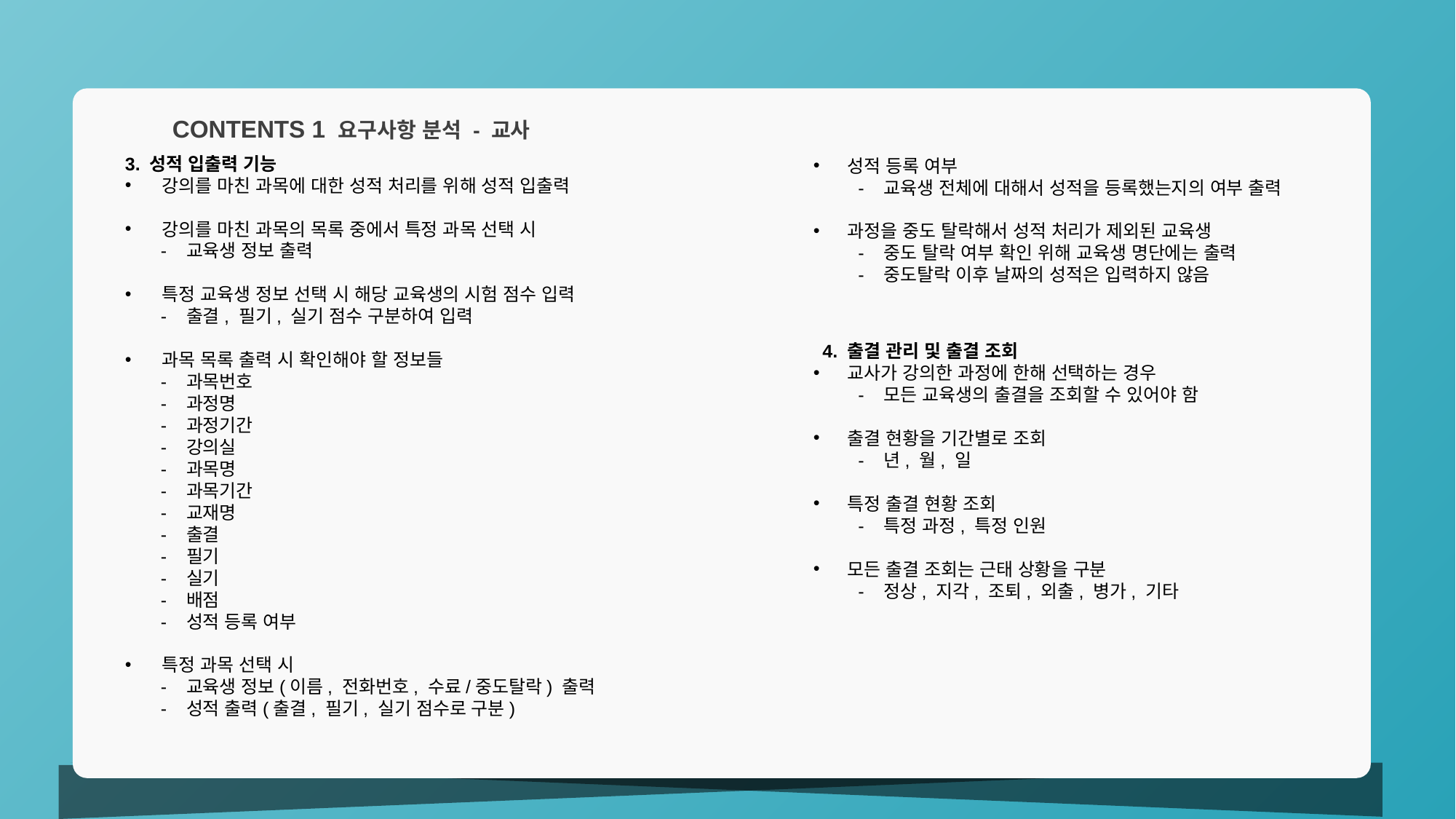

성적 등록 여부
       -   교육생 전체에 대해서 성적을 등록했는지의 여부 출력

    과정을 중도 탈락해서 성적 처리가 제외된 교육생
       -   중도 탈락 여부 확인 위해 교육생 명단에는 출력
       -   중도탈락 이후 날짜의 성적은 입력하지 않음

4. 출결 관리 및 출결 조회
    교사가 강의한 과정에 한해 선택하는 경우
       -   모든 교육생의 출결을 조회할 수 있어야 함

    출결 현황을 기간별로 조회
       -   년, 월, 일

    특정 출결 현황 조회
       -   특정 과정, 특정 인원

    모든 출결 조회는 근태 상황을 구분
       -   정상, 지각, 조퇴, 외출, 병가, 기타

CONTENTS 1 요구사항 분석 - 교사

3. 성적 입출력 기능
 강의를 마친 과목에 대한 성적 처리를 위해 성적 입출력

 강의를 마친 과목의 목록 중에서 특정 과목 선택 시
       -   교육생 정보 출력

 특정 교육생 정보 선택 시 해당 교육생의 시험 점수 입력
       -   출결, 필기, 실기 점수 구분하여 입력

 과목 목록 출력 시 확인해야 할 정보들
       -   과목번호
       -   과정명
       -   과정기간
       -   강의실
       -   과목명
       -   과목기간
       -   교재명
       -   출결
       -   필기
       -   실기
       -   배점
       -   성적 등록 여부

 특정 과목 선택 시
       -   교육생 정보(이름, 전화번호, 수료/중도탈락) 출력
       -   성적 출력(출결, 필기, 실기 점수로 구분)